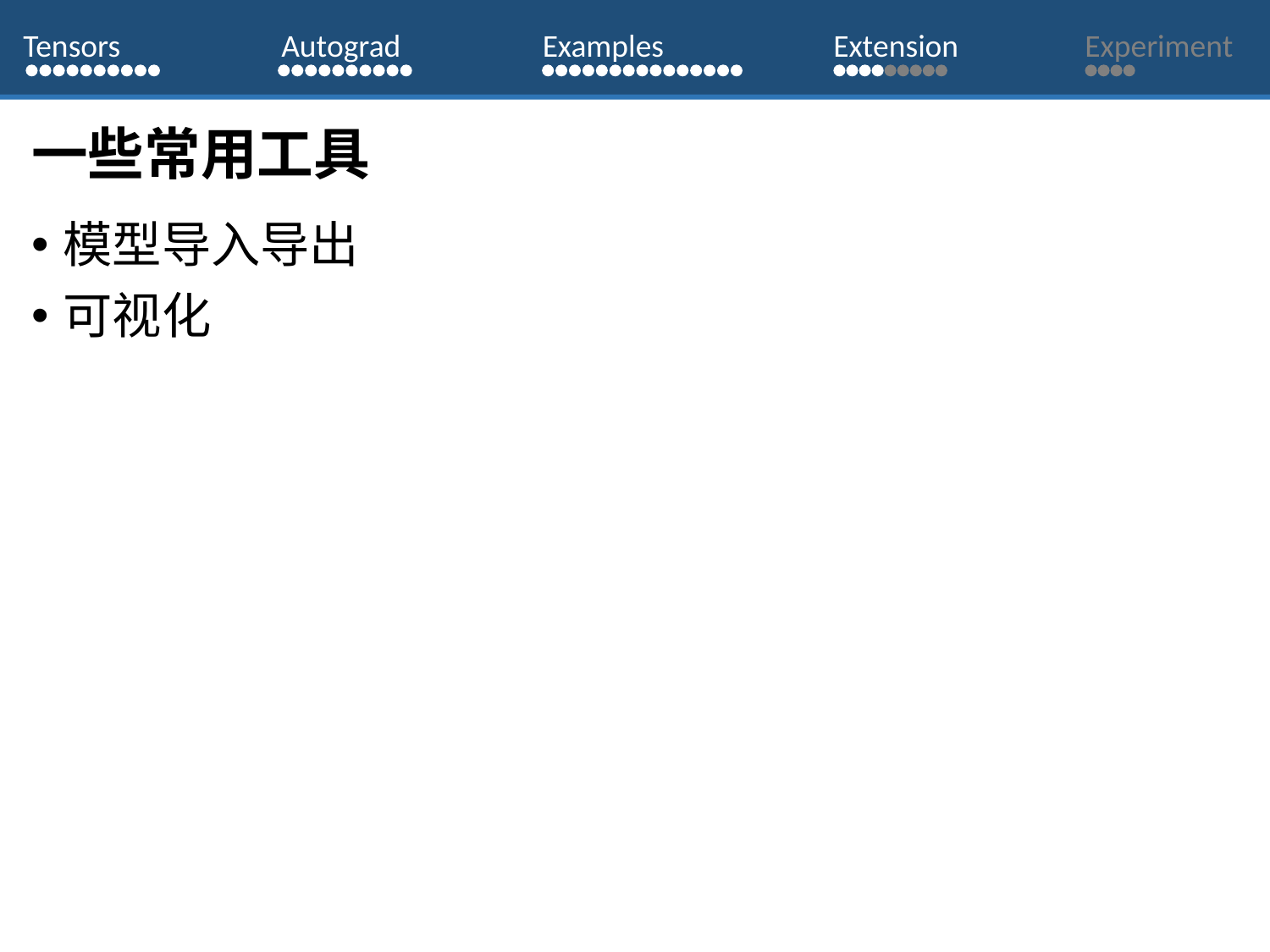

Tensors
Autograd
Examples
Extension
Experiment

# 一些常用工具
模型导入导出
可视化